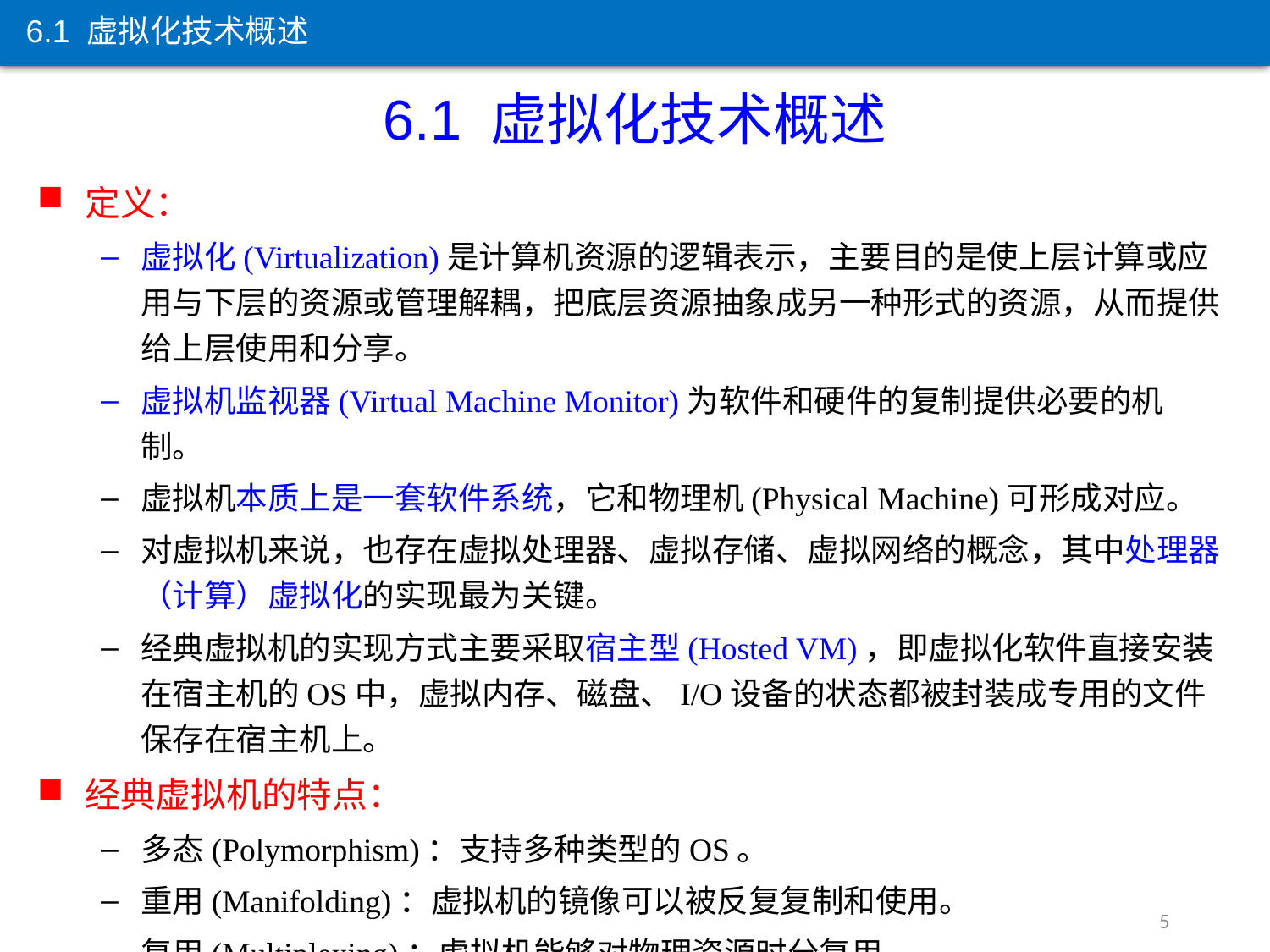

6.1 虚拟化技术概述
6.1 虚拟化技术概述
定义：
虚拟化(Virtualization)是计算机资源的逻辑表示，主要目的是使上层计算或应用与下层的资源或管理解耦，把底层资源抽象成另一种形式的资源，从而提供给上层使用和分享。
虚拟机监视器(Virtual Machine Monitor)为软件和硬件的复制提供必要的机制。
虚拟机本质上是一套软件系统，它和物理机(Physical Machine)可形成对应。
对虚拟机来说，也存在虚拟处理器、虚拟存储、虚拟网络的概念，其中处理器（计算）虚拟化的实现最为关键。
经典虚拟机的实现方式主要采取宿主型(Hosted VM)，即虚拟化软件直接安装在宿主机的OS中，虚拟内存、磁盘、I/O设备的状态都被封装成专用的文件保存在宿主机上。
经典虚拟机的特点：
多态(Polymorphism)：支持多种类型的OS。
重用(Manifolding)：虚拟机的镜像可以被反复复制和使用。
复用(Multiplexing)：虚拟机能够对物理资源时分复用。
5